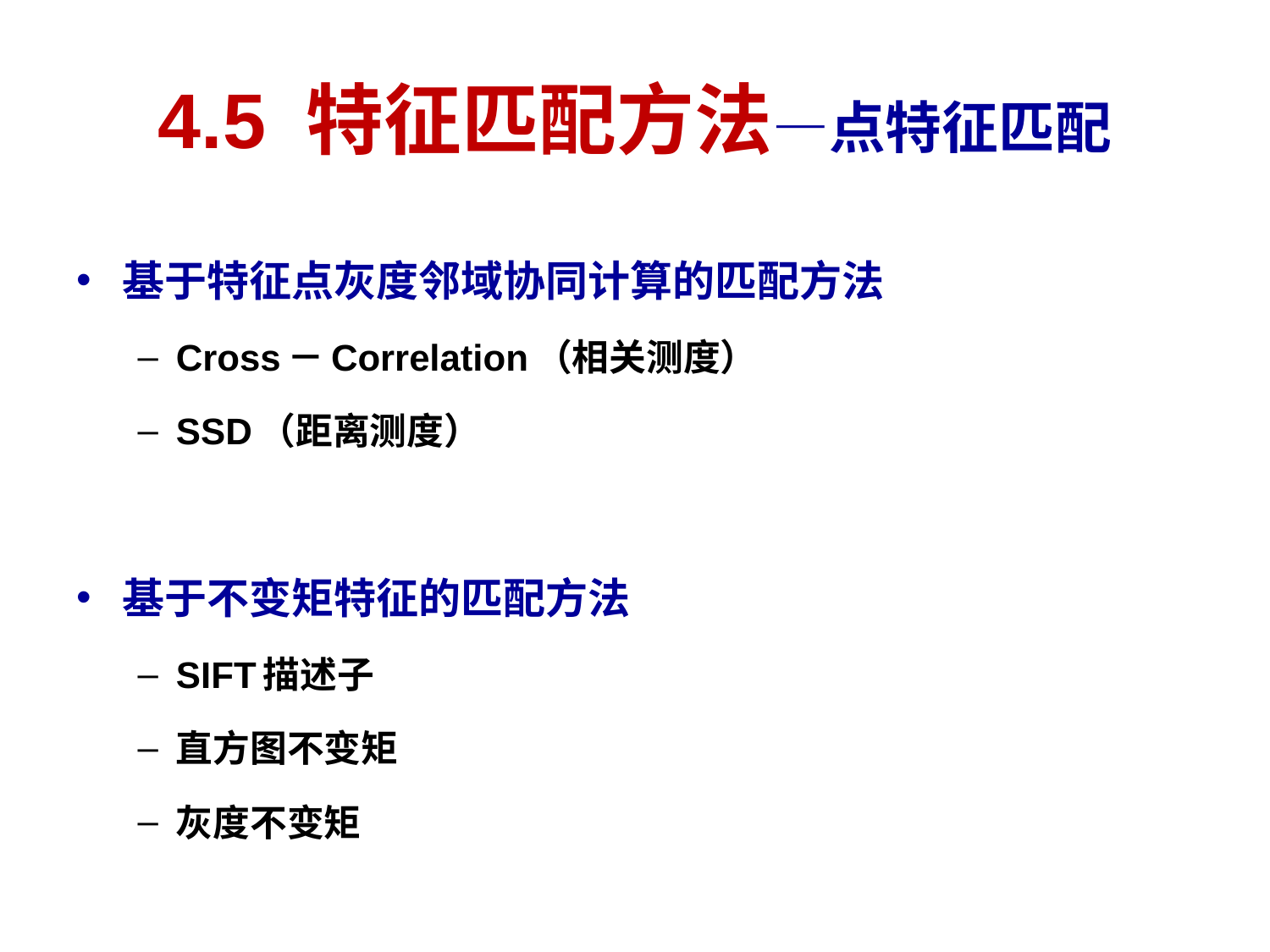

# 4.5 特征匹配方法—点特征匹配
基于特征点灰度邻域协同计算的匹配方法
Cross－Correlation（相关测度）
SSD（距离测度）

基于不变矩特征的匹配方法
SIFT描述子
直方图不变矩
灰度不变矩